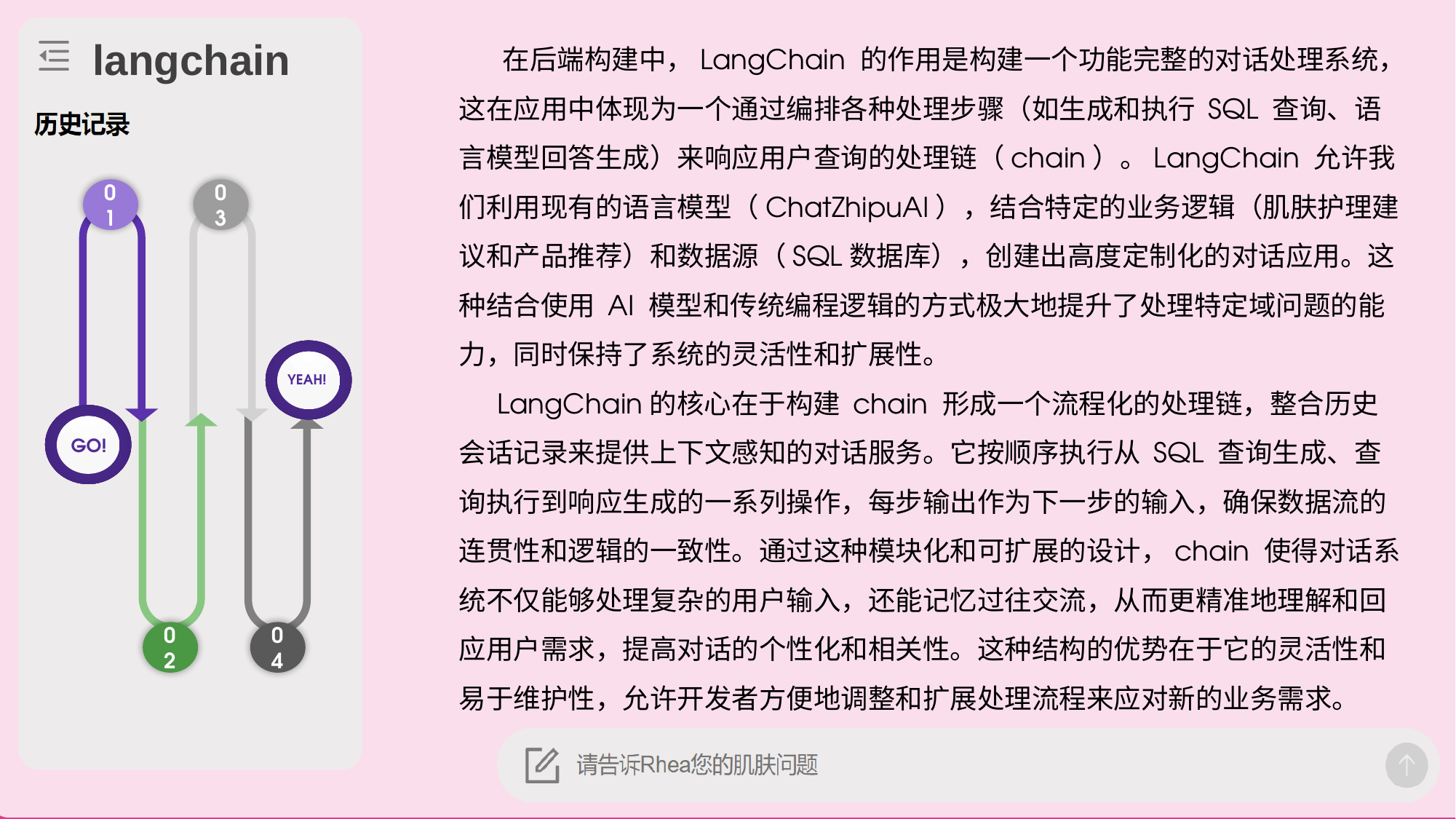

在后端构建中，LangChain 的作用是构建一个功能完整的对话处理系统，这在应用中体现为一个通过编排各种处理步骤（如生成和执行 SQL 查询、语言模型回答生成）来响应用户查询的处理链（chain）。LangChain 允许我们利用现有的语言模型（ChatZhipuAI），结合特定的业务逻辑（肌肤护理建议和产品推荐）和数据源（SQL数据库），创建出高度定制化的对话应用。这种结合使用 AI 模型和传统编程逻辑的方式极大地提升了处理特定域问题的能力，同时保持了系统的灵活性和扩展性。
     LangChain的核心在于构建 chain 形成一个流程化的处理链，整合历史会话记录来提供上下文感知的对话服务。它按顺序执行从 SQL 查询生成、查询执行到响应生成的一系列操作，每步输出作为下一步的输入，确保数据流的连贯性和逻辑的一致性。通过这种模块化和可扩展的设计，chain 使得对话系统不仅能够处理复杂的用户输入，还能记忆过往交流，从而更精准地理解和回应用户需求，提高对话的个性化和相关性。这种结构的优势在于它的灵活性和易于维护性，允许开发者方便地调整和扩展处理流程来应对新的业务需求。
langchain
01
03

YEAH!

GO!

02
04